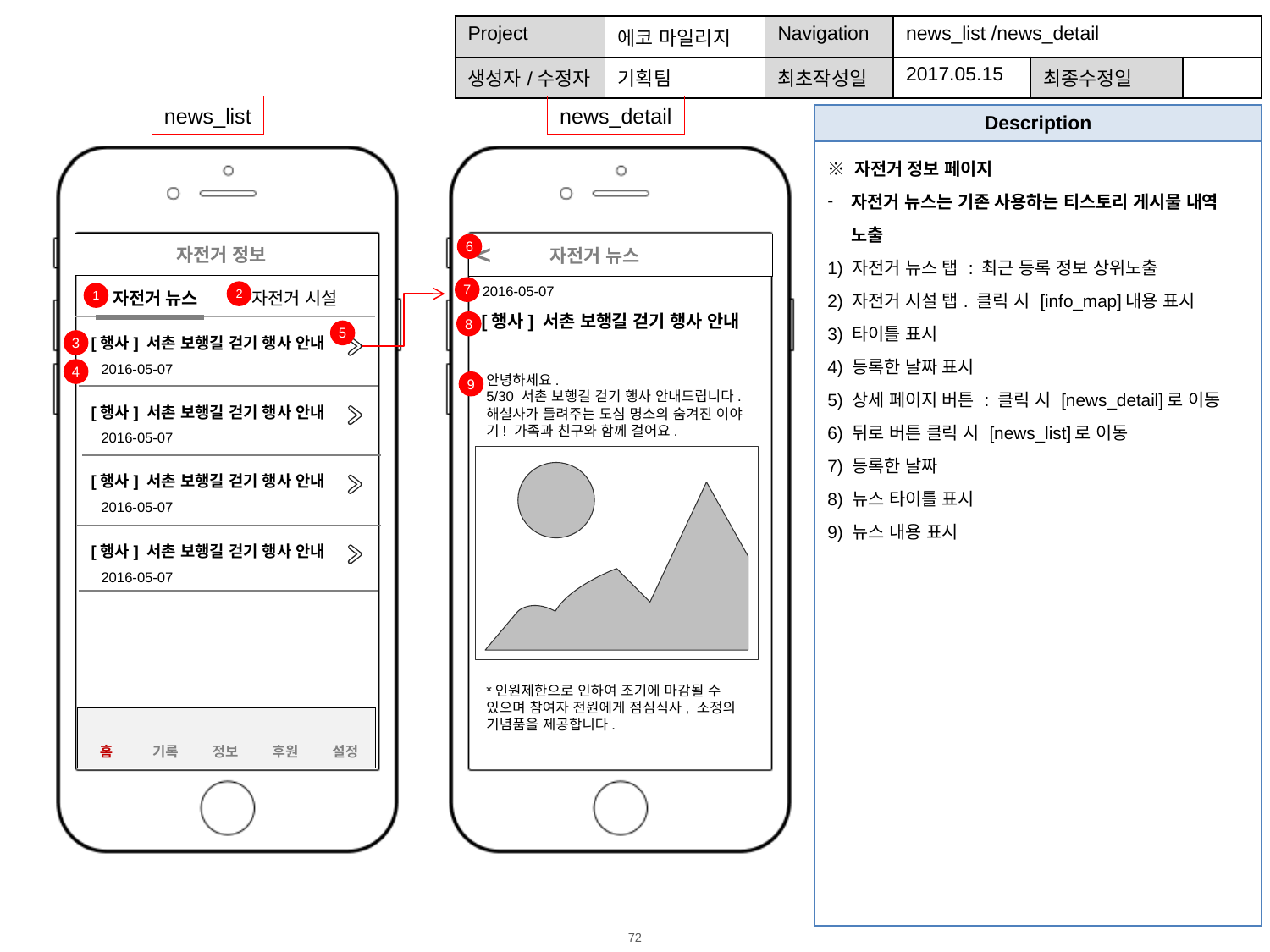

| Project | 에코 마일리지 | Navigation | news\_list /news\_detail |  |  |
| --- | --- | --- | --- | --- | --- |
| 생성자/수정자 | 기획팀 | 최초작성일 | 2017.05.15 | 최종수정일 |  |
news_list
news_detail
| Description |
| --- |
| ※ 자전거 정보 페이지 자전거 뉴스는 기존 사용하는 티스토리 게시물 내역 노출 1) 자전거 뉴스 탭 : 최근 등록 정보 상위노출 2) 자전거 시설 탭. 클릭 시 [info\_map]내용 표시 3) 타이틀 표시 4) 등록한 날짜 표시 5) 상세 페이지 버튼 : 클릭 시 [news\_detail]로 이동 6) 뒤로 버튼 클릭 시 [news\_list]로 이동 7) 등록한 날짜 8) 뉴스 타이틀 표시 9) 뉴스 내용 표시 |
<
                 자전거 정보
6
             자전거 뉴스
2016-05-07
7
자전거 뉴스
2
자전거 시설
1
[행사] 서촌 보행길 걷기 행사 안내
8
[행사] 서촌 보행길 걷기 행사 안내
5
3

2016-05-07
4
안녕하세요.
5/30 서촌 보행길 걷기 행사 안내드립니다.
해설사가 들려주는 도심 명소의 숨겨진 이야기! 가족과 친구와 함께 걸어요.
9
[행사] 서촌 보행길 걷기 행사 안내

2016-05-07

[행사] 서촌 보행길 걷기 행사 안내

2016-05-07
[행사] 서촌 보행길 걷기 행사 안내

2016-05-07
*인원제한으로 인하여 조기에 마감될 수 있으며 참여자 전원에게 점심식사, 소정의 기념품을 제공합니다.
| 홈 | 기록 | 정보 | 후원 | 설정 |
| --- | --- | --- | --- | --- |